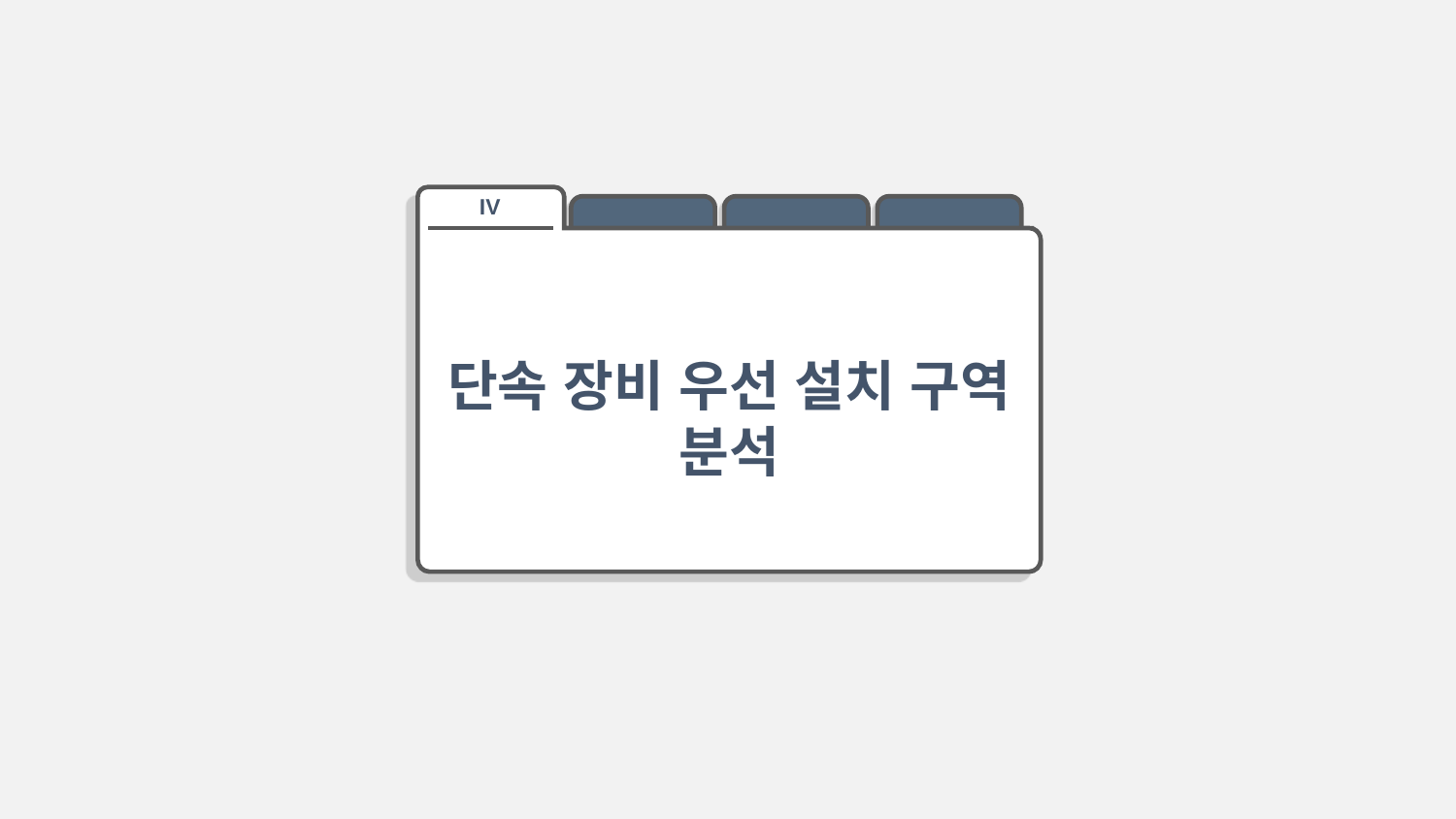

단속 장비 우선 설치 구역 분석
IV